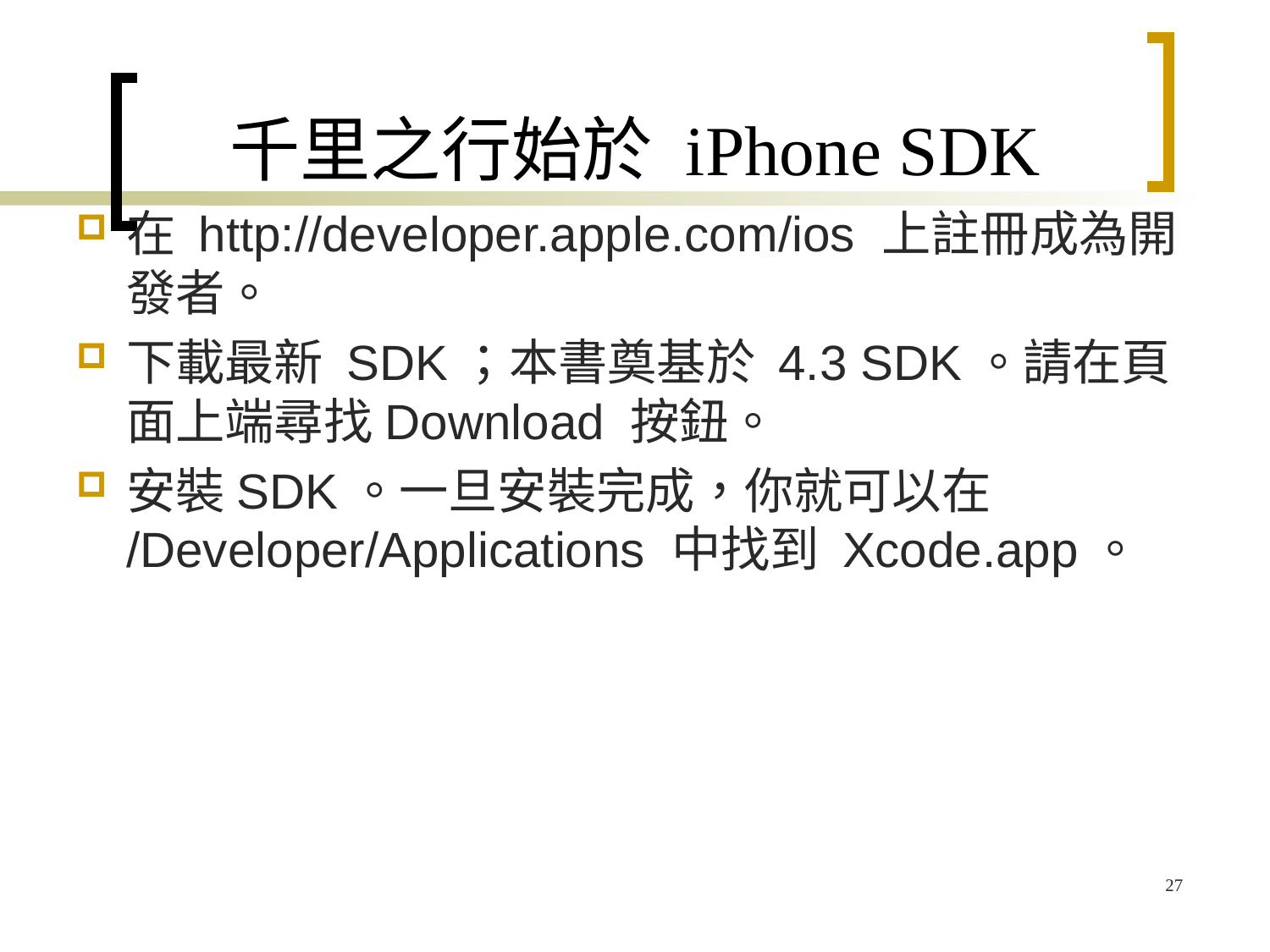

# 千里之行始於 iPhone SDK
在 http://developer.apple.com/ios 上註冊成為開發者。
下載最新 SDK；本書奠基於 4.3 SDK。請在頁面上端尋找Download 按鈕。
安裝SDK。一旦安裝完成，你就可以在 /Developer/Applications 中找到 Xcode.app。
27